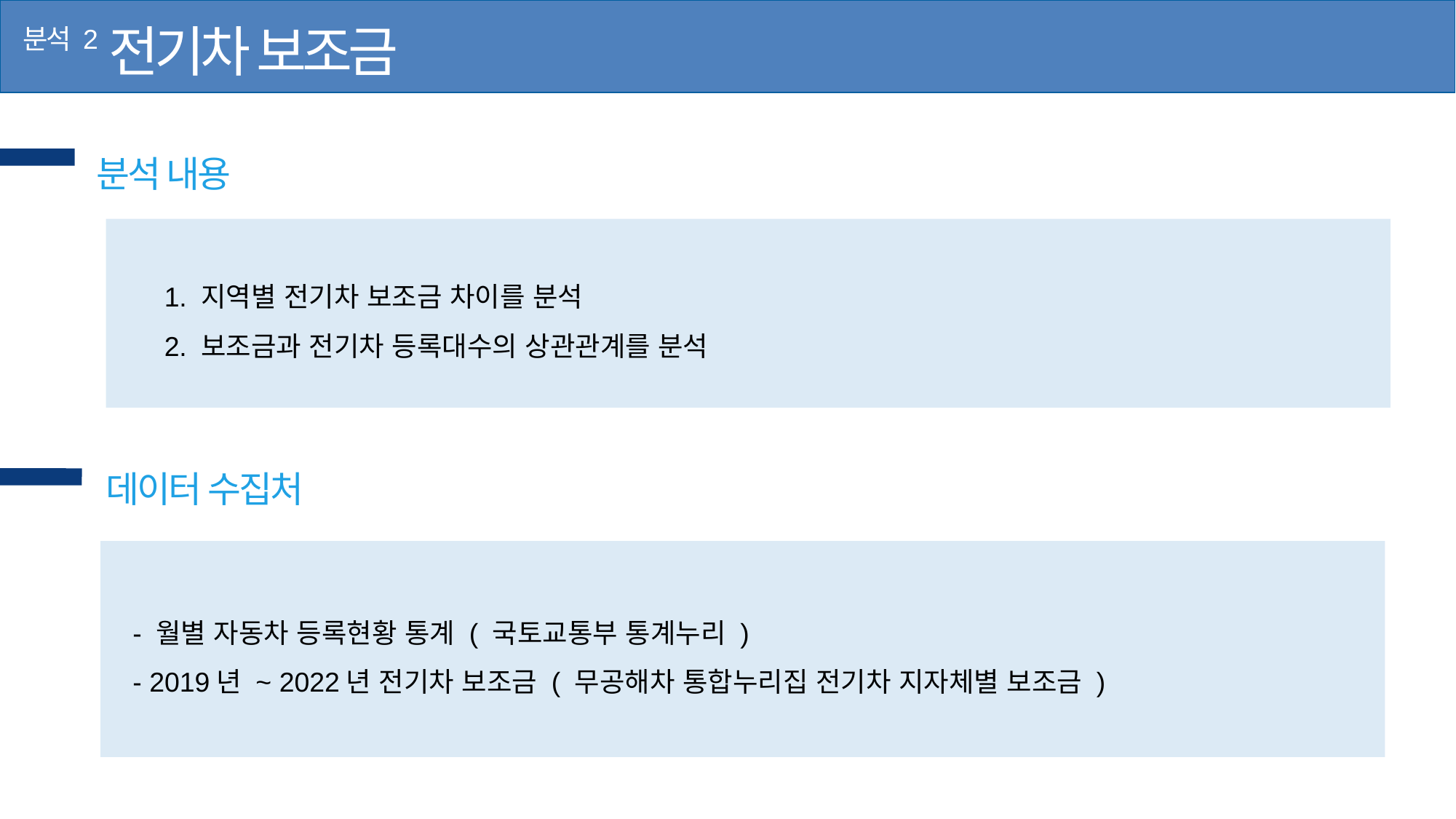

전기차 보조금
분석 2
분석 내용

1. 지역별 전기차 보조금 차이를 분석
2. 보조금과 전기차 등록대수의 상관관계를 분석
데이터 수집처

- 월별 자동차 등록현황 통계 ( 국토교통부 통계누리 )
- 2019년 ~ 2022년 전기차 보조금 ( 무공해차 통합누리집 전기차 지자체별 보조금 )